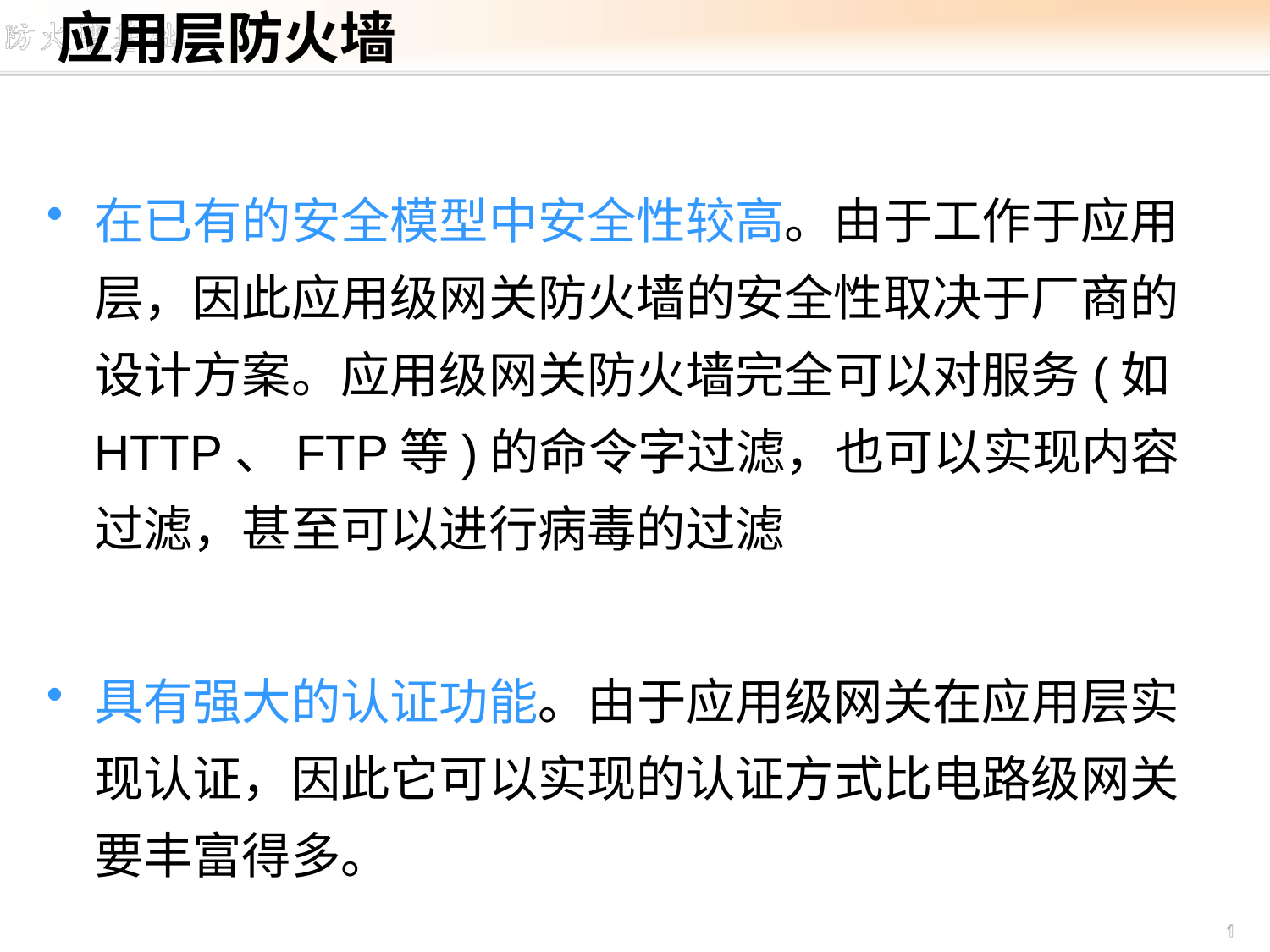

应用层防火墙
在已有的安全模型中安全性较高。由于工作于应用层，因此应用级网关防火墙的安全性取决于厂商的设计方案。应用级网关防火墙完全可以对服务(如HTTP、FTP等)的命令字过滤，也可以实现内容过滤，甚至可以进行病毒的过滤

具有强大的认证功能。由于应用级网关在应用层实现认证，因此它可以实现的认证方式比电路级网关要丰富得多。